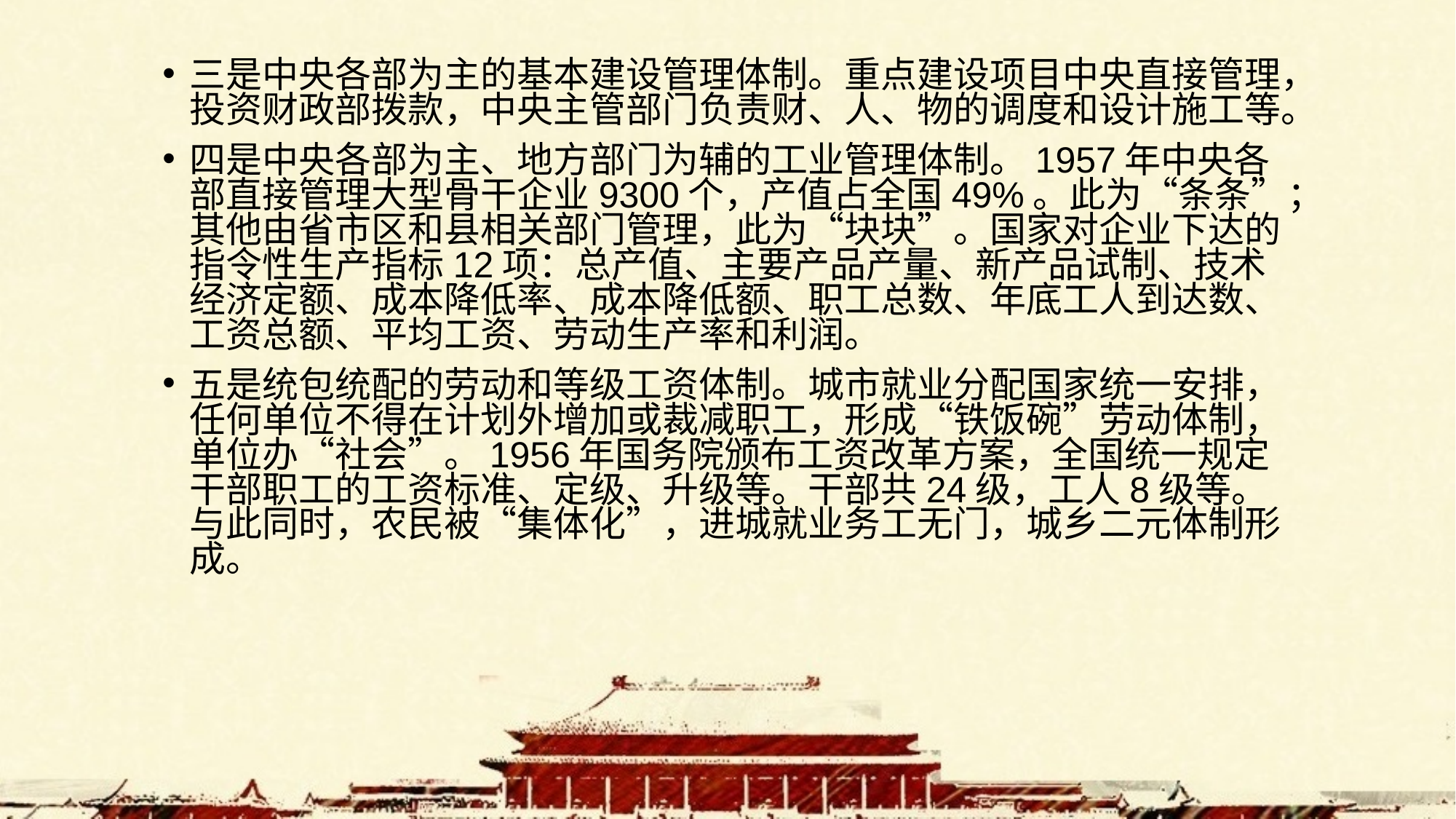

三是中央各部为主的基本建设管理体制。重点建设项目中央直接管理，投资财政部拨款，中央主管部门负责财、人、物的调度和设计施工等。
四是中央各部为主、地方部门为辅的工业管理体制。1957年中央各部直接管理大型骨干企业9300个，产值占全国49%。此为“条条”；其他由省市区和县相关部门管理，此为“块块”。国家对企业下达的指令性生产指标12项：总产值、主要产品产量、新产品试制、技术经济定额、成本降低率、成本降低额、职工总数、年底工人到达数、工资总额、平均工资、劳动生产率和利润。
五是统包统配的劳动和等级工资体制。城市就业分配国家统一安排，任何单位不得在计划外增加或裁减职工，形成“铁饭碗”劳动体制，单位办“社会”。1956年国务院颁布工资改革方案，全国统一规定干部职工的工资标准、定级、升级等。干部共24级，工人8级等。与此同时，农民被“集体化”，进城就业务工无门，城乡二元体制形成。